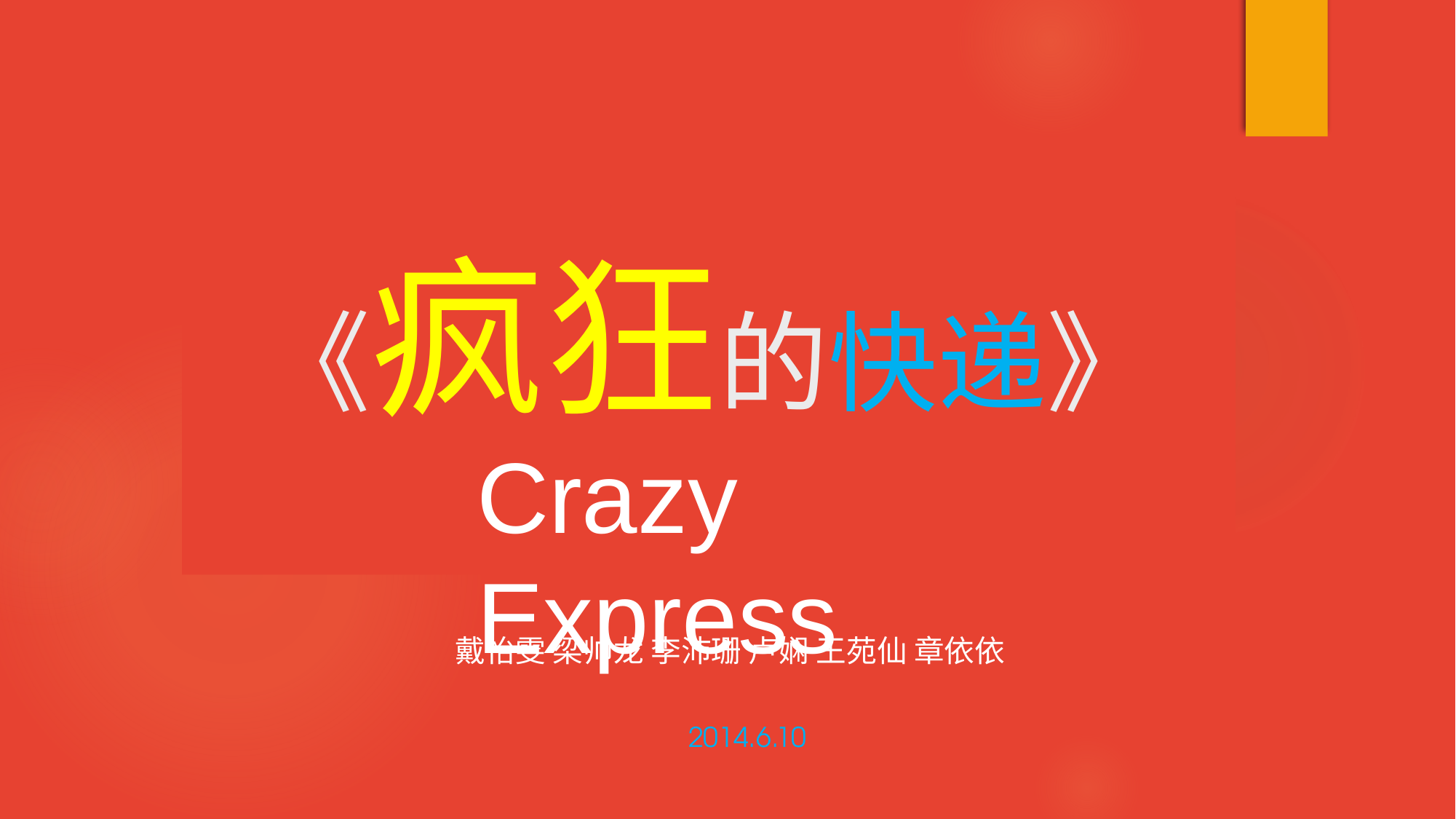

# 《疯狂的快递》
Crazy Express

戴怡雯 梁帅龙 李沛珊 卢娴 王苑仙 章依依
2014.6.10